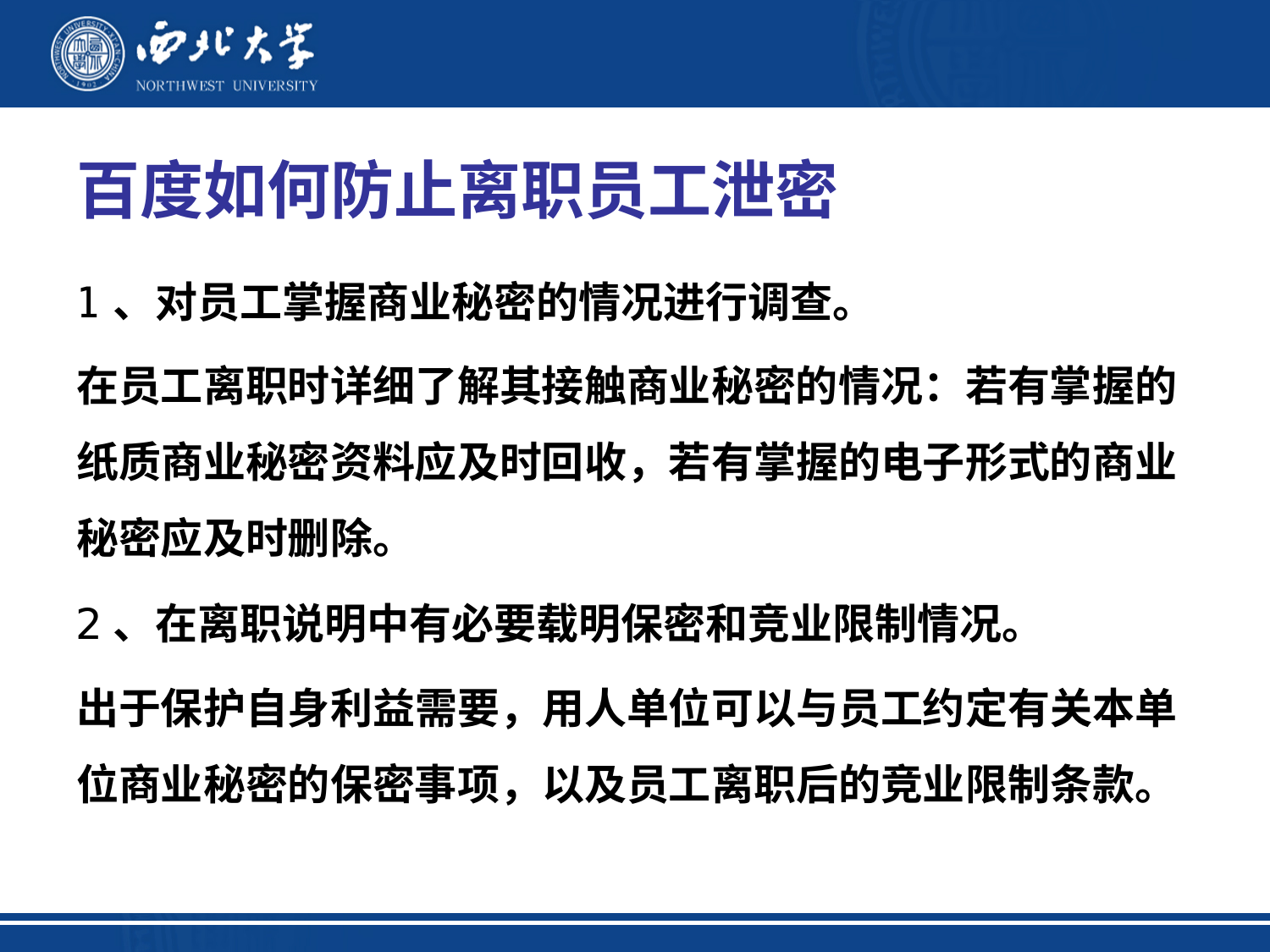

# 百度如何防止离职员工泄密
1、对员工掌握商业秘密的情况进行调查。
在员工离职时详细了解其接触商业秘密的情况：若有掌握的纸质商业秘密资料应及时回收，若有掌握的电子形式的商业秘密应及时删除。
2、在离职说明中有必要载明保密和竞业限制情况。
出于保护自身利益需要，用人单位可以与员工约定有关本单位商业秘密的保密事项，以及员工离职后的竞业限制条款。